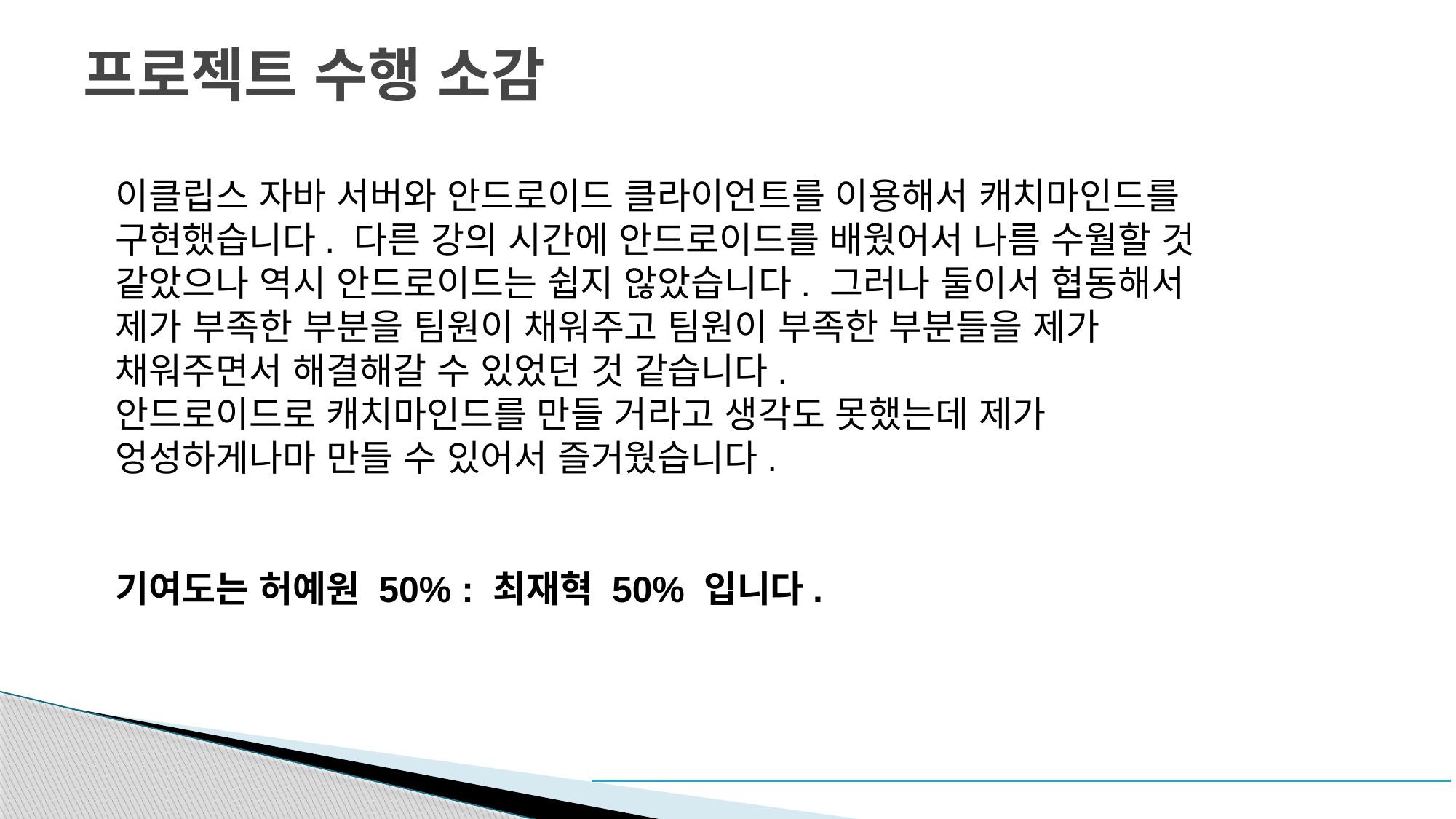

# 프로젝트 수행 소감
이클립스 자바 서버와 안드로이드 클라이언트를 이용해서 캐치마인드를 구현했습니다. 다른 강의 시간에 안드로이드를 배웠어서 나름 수월할 것 같았으나 역시 안드로이드는 쉽지 않았습니다. 그러나 둘이서 협동해서 제가 부족한 부분을 팀원이 채워주고 팀원이 부족한 부분들을 제가 채워주면서 해결해갈 수 있었던 것 같습니다.
안드로이드로 캐치마인드를 만들 거라고 생각도 못했는데 제가 엉성하게나마 만들 수 있어서 즐거웠습니다.

기여도는 허예원 50% : 최재혁 50% 입니다.